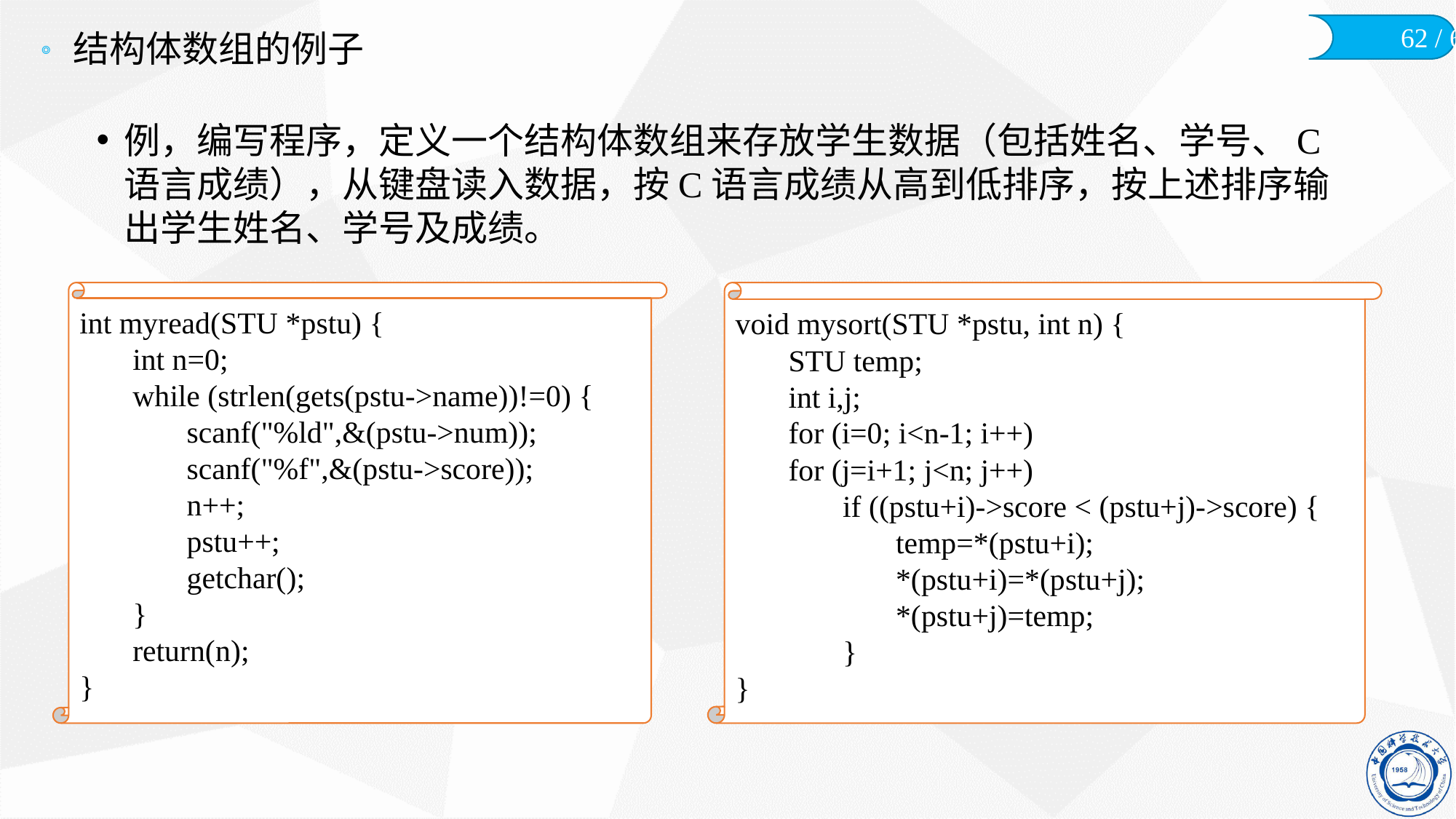

# 结构体数组的例子
例，编写程序，定义一个结构体数组来存放学生数据（包括姓名、学号、C语言成绩），从键盘读入数据，按C语言成绩从高到低排序，按上述排序输出学生姓名、学号及成绩。

int myread(STU *pstu) {
	int n=0;
	while (strlen(gets(pstu->name))!=0) {
		scanf("%ld",&(pstu->num));
		scanf("%f",&(pstu->score));
		n++;
		pstu++;
		getchar();
	}
	return(n);
}

void mysort(STU *pstu, int n) {
	STU temp;
	int i,j;
	for (i=0; i<n-1; i++)
	for (j=i+1; j<n; j++)
		if ((pstu+i)->score < (pstu+j)->score) {
			temp=*(pstu+i);
			*(pstu+i)=*(pstu+j);
			*(pstu+j)=temp;
		}
}